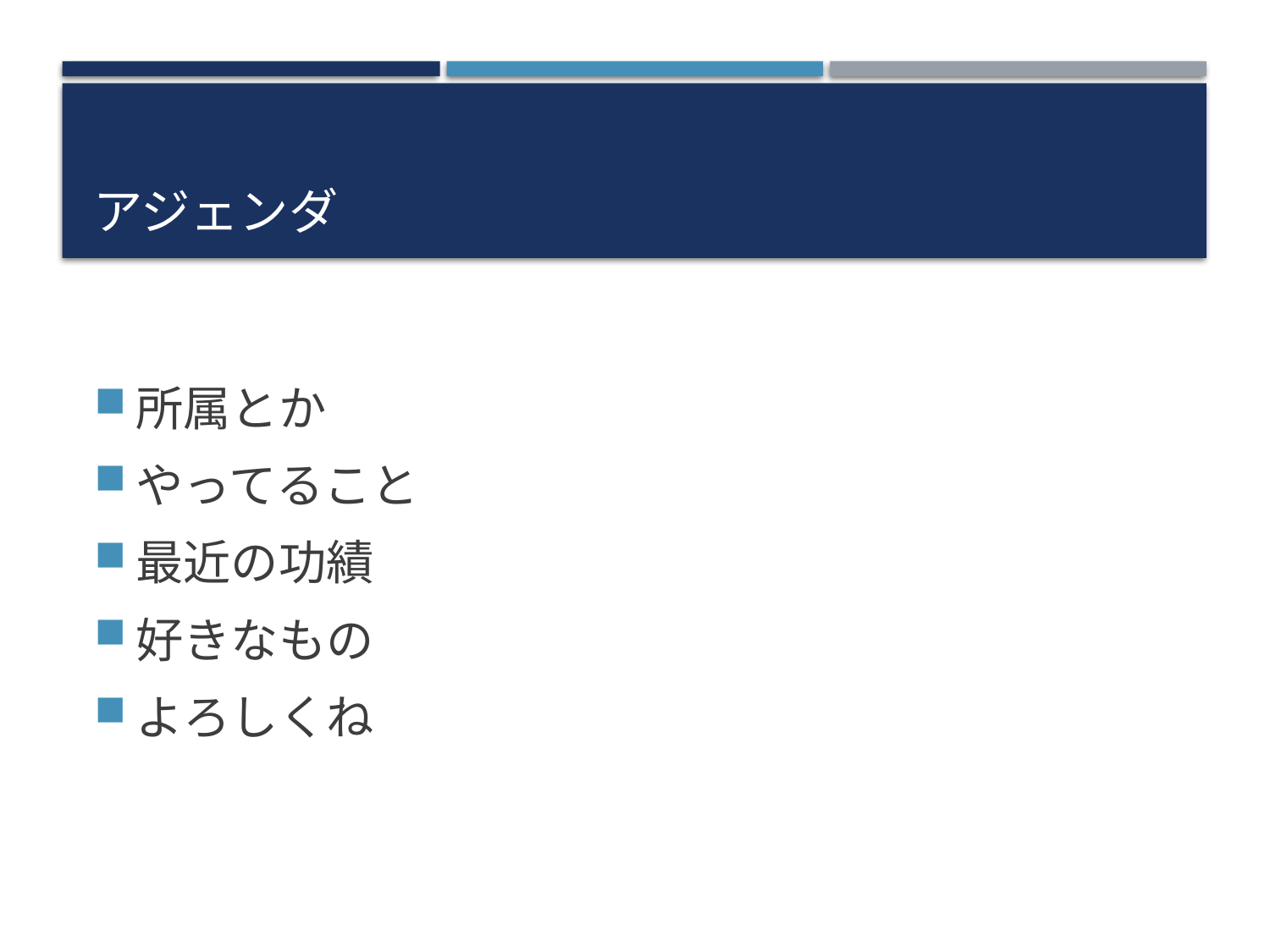

# アジェンダ
所属とか
やってること
最近の功績
好きなもの
よろしくね